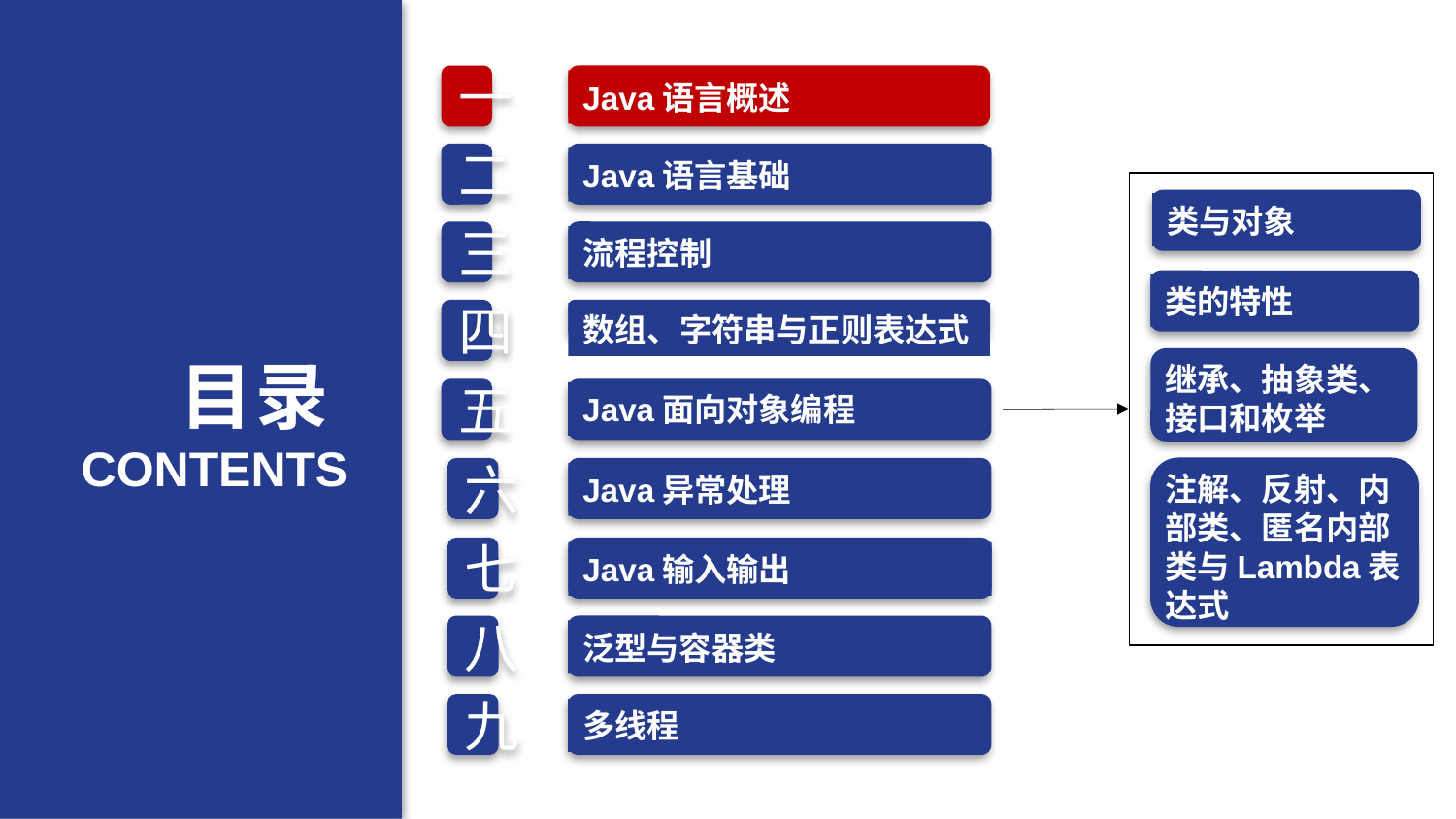

一

Java语言概述

Java语言基础
二
三

流程控制

数组、字符串与正则表达式
四
五

Java面向对象编程
六

Java异常处理

Java输入输出
七
八

泛型与容器类
九

多线程

类与对象

类的特性

继承、抽象类、接口和枚举

注解、反射、内部类、匿名内部类与Lambda表达式
目录
CONTENTS